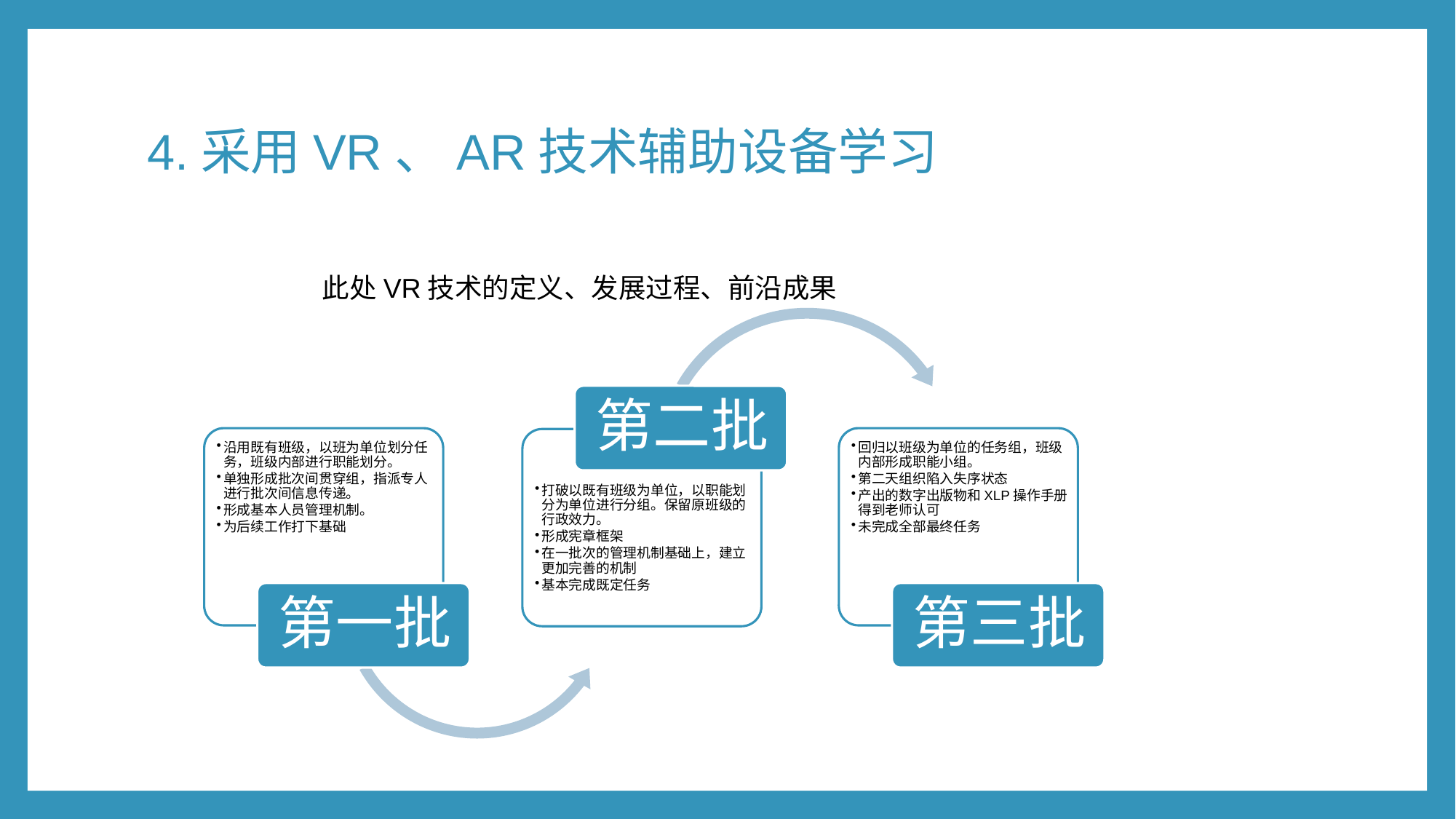

# 4.采用VR、AR技术辅助设备学习
此处VR技术的定义、发展过程、前沿成果
沿用既有班级，以班为单位划分任务，班级内部进行职能划分。
单独形成批次间贯穿组，指派专人进行批次间信息传递。
形成基本人员管理机制。
为后续工作打下基础
第一批
打破以既有班级为单位，以职能划分为单位进行分组。保留原班级的行政效力。
形成宪章框架
在一批次的管理机制基础上，建立更加完善的机制
基本完成既定任务

第二批
回归以班级为单位的任务组，班级内部形成职能小组。
第二天组织陷入失序状态
产出的数字出版物和XLP操作手册得到老师认可
未完成全部最终任务
第三批